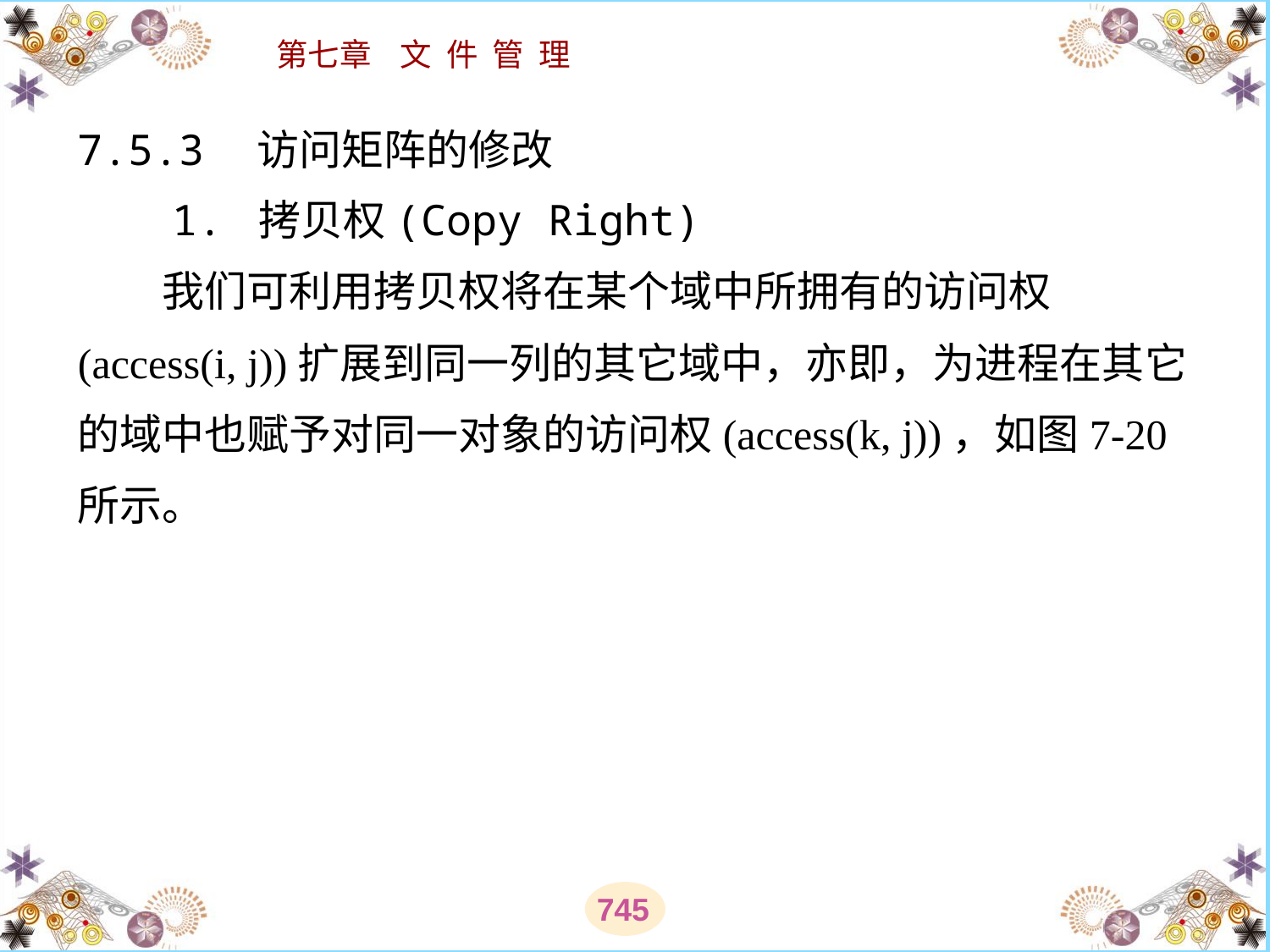

# 7.5.3　访问矩阵的修改 　　1. 拷贝权(Copy Right) 　　我们可利用拷贝权将在某个域中所拥有的访问权(access(i, j))扩展到同一列的其它域中，亦即，为进程在其它的域中也赋予对同一对象的访问权(access(k, j))，如图7-20所示。